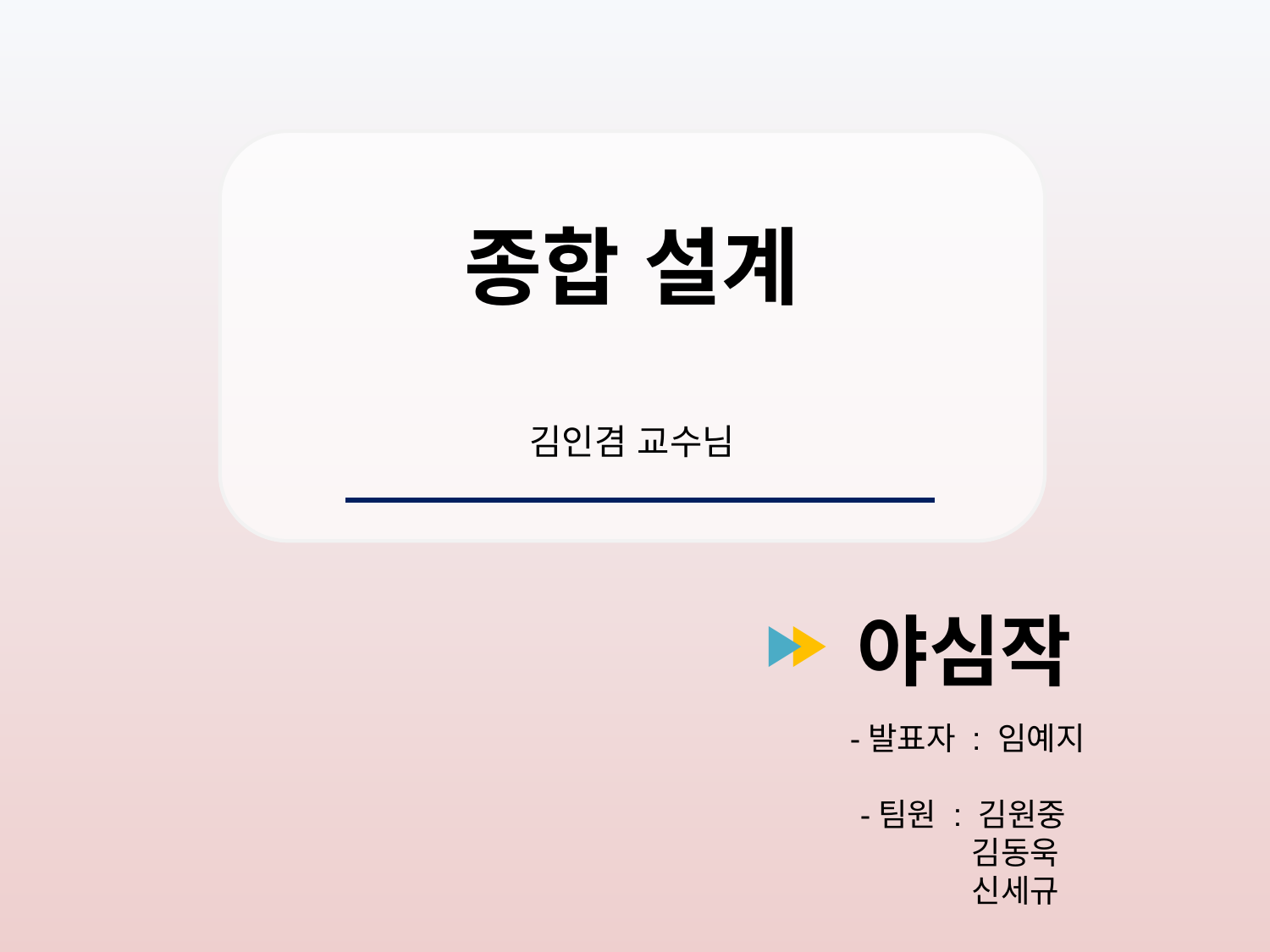

종합 설계
김인겸 교수님
야심작

-발표자 : 임예지

-팀원 : 김원중
          김동욱
          신세규
▶
▶